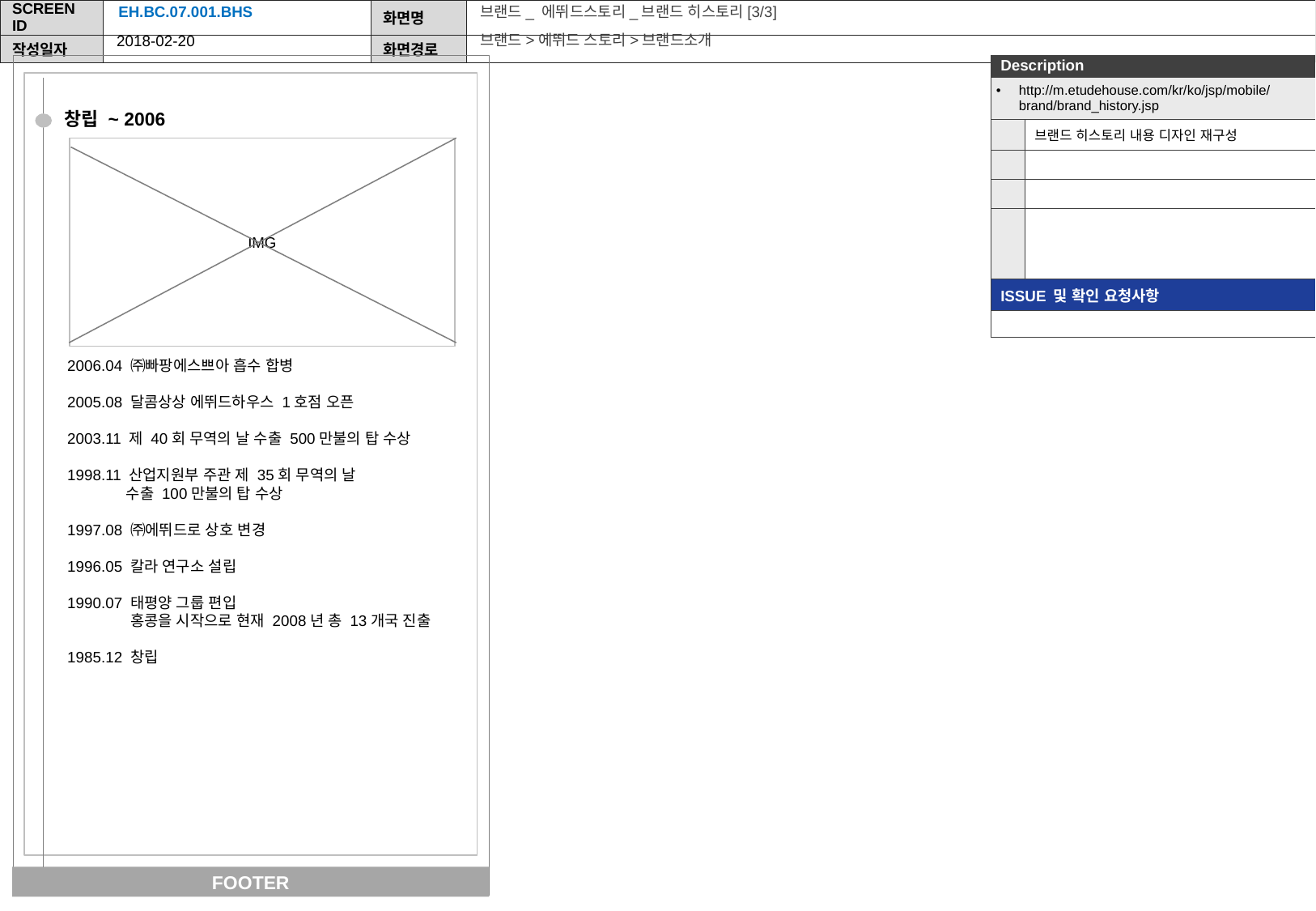

EH.BC.07.001.BHS
브랜드_ 에뛰드스토리_브랜드 히스토리[3/3]
브랜드>에뛰드 스토리>브랜드소개
2018-02-20
| Description |  |
| --- | --- |
| http://m.etudehouse.com/kr/ko/jsp/mobile/brand/brand\_history.jsp |  |
|  | 브랜드 히스토리 내용 디자인 재구성 |
|  |  |
|  |  |
|  |  |
| ISSUE 및 확인 요청사항 |  |
|  |  |

창립 ~ 2006

IMG
2006.04 ㈜빠팡에스쁘아 흡수 합병

2005.08 달콤상상 에뛰드하우스 1호점 오픈

2003.11 제 40회 무역의 날 수출 500만불의 탑 수상

1998.11 산업지원부 주관 제 35회 무역의 날
             수출 100만불의 탑 수상

1997.08 ㈜에뛰드로 상호 변경

1996.05 칼라 연구소 설립

1990.07 태평양 그룹 편입
              홍콩을 시작으로 현재 2008년 총 13개국 진출

1985.12 창립
FOOTER